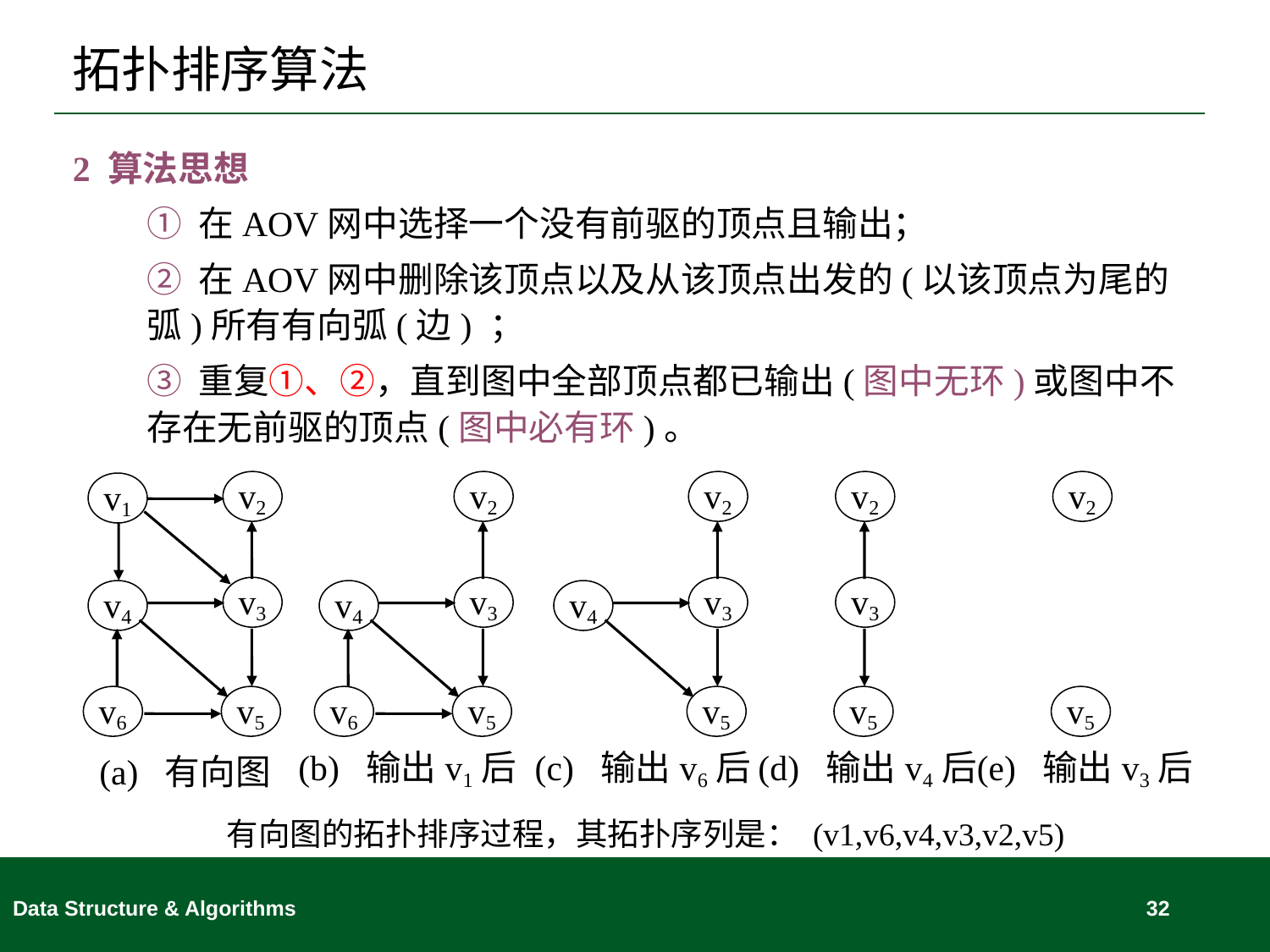

# 拓扑排序算法
2 算法思想
① 在AOV网中选择一个没有前驱的顶点且输出；
② 在AOV网中删除该顶点以及从该顶点出发的(以该顶点为尾的弧)所有有向弧(边) ；
③ 重复①、②，直到图中全部顶点都已输出(图中无环)或图中不存在无前驱的顶点(图中必有环)。

v2
v1

v3
v4

v6
v5

(a)  有向图
v2

v3
v4

v6
v5

(b)  输出v1后
v2

v3
v4

v5
(c)  输出v6后
v2

v3

v5
(d)  输出v4后
v2
v5
(e)  输出v3后
有向图的拓扑排序过程，其拓扑序列是： (v1,v6,v4,v3,v2,v5)
Data Structure & Algorithms
32